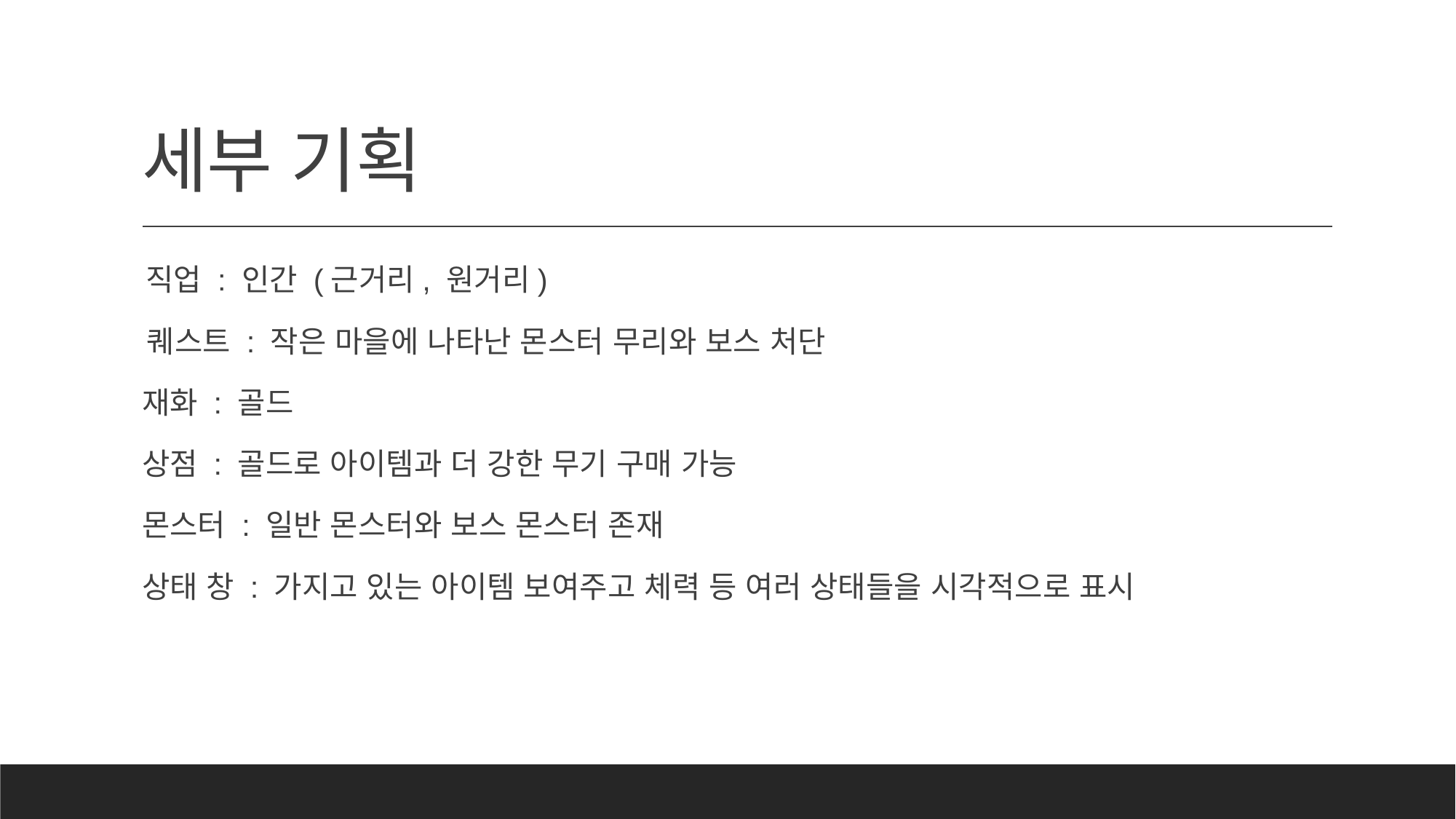

# 세부 기획
 직업 : 인간 (근거리, 원거리)
 퀘스트 : 작은 마을에 나타난 몬스터 무리와 보스 처단
재화 : 골드
상점 : 골드로 아이템과 더 강한 무기 구매 가능
몬스터 : 일반 몬스터와 보스 몬스터 존재
상태 창 : 가지고 있는 아이템 보여주고 체력 등 여러 상태들을 시각적으로 표시